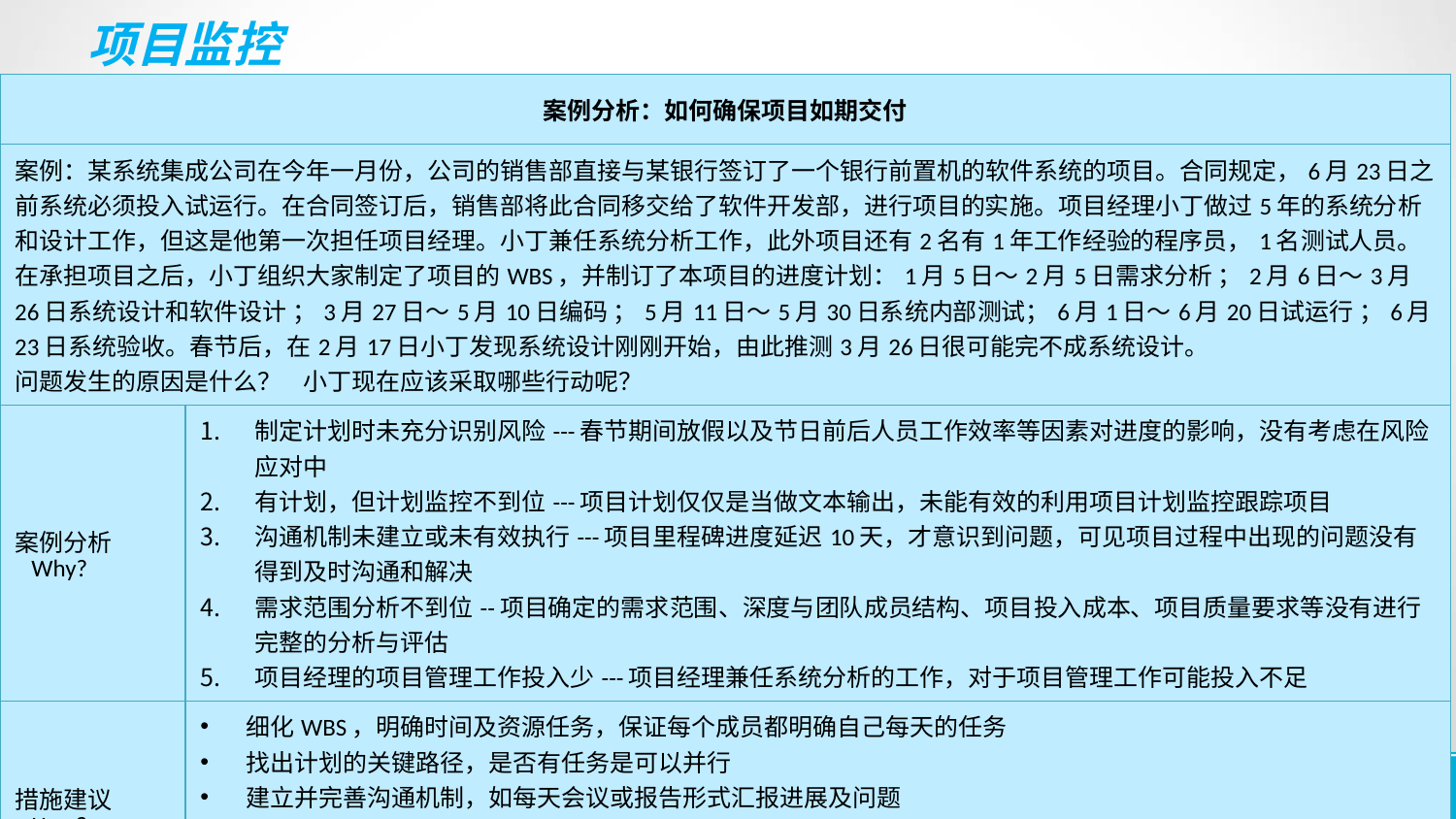

# 项目监控
| 案例分析：如何确保项目如期交付 |  |
| --- | --- |
| 案例：某系统集成公司在今年一月份，公司的销售部直接与某银行签订了一个银行前置机的软件系统的项目。合同规定，6月23日之前系统必须投入试运行。在合同签订后，销售部将此合同移交给了软件开发部，进行项目的实施。项目经理小丁做过5年的系统分析和设计工作，但这是他第一次担任项目经理。小丁兼任系统分析工作，此外项目还有2名有1年工作经验的程序员，1名测试人员。在承担项目之后，小丁组织大家制定了项目的WBS，并制订了本项目的进度计划：1月5日～2月5日需求分析 ；2月6日～3月26日系统设计和软件设计 ；3月27日～5月10日编码 ；5月11日～5月30日系统内部测试；6月1日～6月20日试运行 ；6月23日系统验收。春节后，在2月17日小丁发现系统设计刚刚开始，由此推测3月26日很可能完不成系统设计。 问题发生的原因是什么？ 小丁现在应该采取哪些行动呢？ |  |
| 案例分析 Why? | 制定计划时未充分识别风险---春节期间放假以及节日前后人员工作效率等因素对进度的影响，没有考虑在风险应对中 有计划，但计划监控不到位---项目计划仅仅是当做文本输出，未能有效的利用项目计划监控跟踪项目 沟通机制未建立或未有效执行---项目里程碑进度延迟10天，才意识到问题，可见项目过程中出现的问题没有得到及时沟通和解决 需求范围分析不到位--项目确定的需求范围、深度与团队成员结构、项目投入成本、项目质量要求等没有进行完整的分析与评估 项目经理的项目管理工作投入少---项目经理兼任系统分析的工作，对于项目管理工作可能投入不足 |
| 措施建议 How? | 细化WBS，明确时间及资源任务，保证每个成员都明确自己每天的任务 找出计划的关键路径，是否有任务是可以并行 建立并完善沟通机制，如每天会议或报告形式汇报进展及问题 协调增加优秀的资源，如增加有经验的系统设计分析工程师短期支援 项目经理监控及跟进项目过程中出现的问题，快速响应，及时协调资源解决 |